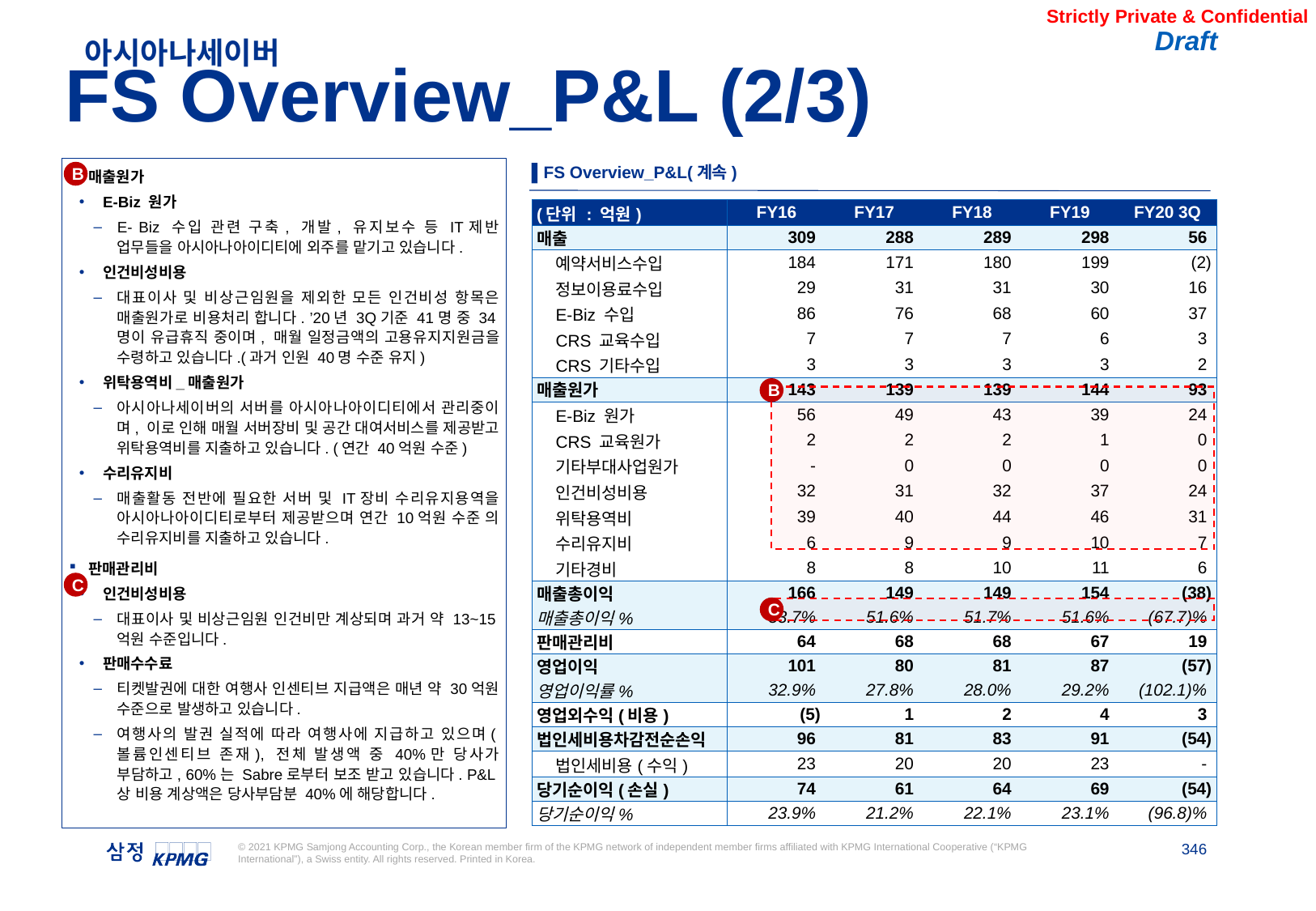

아시아나세이버
FS Overview_P&L (2/3)
▌FS Overview_P&L(계속)

매출원가
E-Biz 원가
E- Biz 수입 관련 구축, 개발, 유지보수 등 IT제반 업무들을 아시아나아이디티에 외주를 맡기고 있습니다.
인건비성비용
대표이사 및 비상근임원을 제외한 모든 인건비성 항목은 매출원가로 비용처리 합니다. ’20년 3Q기준 41명 중 34명이 유급휴직 중이며, 매월 일정금액의 고용유지지원금을 수령하고 있습니다.(과거 인원 40명 수준 유지)
위탁용역비_매출원가
아시아나세이버의 서버를 아시아나아이디티에서 관리중이며, 이로 인해 매월 서버장비 및 공간 대여서비스를 제공받고 위탁용역비를 지출하고 있습니다. (연간 40억원 수준)
수리유지비
매출활동 전반에 필요한 서버 및 IT장비 수리유지용역을 아시아나아이디티로부터 제공받으며 연간 10억원 수준 의 수리유지비를 지출하고 있습니다.
판매관리비
인건비성비용
대표이사 및 비상근임원 인건비만 계상되며 과거 약 13~15억원 수준입니다.
판매수수료
티켓발권에 대한 여행사 인센티브 지급액은 매년 약 30억원 수준으로 발생하고 있습니다.
여행사의 발권 실적에 따라 여행사에 지급하고 있으며(볼륨인센티브 존재), 전체 발생액 중 40%만 당사가 부담하고, 60%는 Sabre로부터 보조 받고 있습니다. P&L상 비용 계상액은 당사부담분 40%에 해당합니다.

B
| (단위 : 억원) | FY16 | FY17 | FY18 | FY19 | FY20 3Q |
| --- | --- | --- | --- | --- | --- |
| 매출 | 309 | 288 | 289 | 298 | 56 |
| 예약서비스수입 | 184 | 171 | 180 | 199 | (2) |
| 정보이용료수입 | 29 | 31 | 31 | 30 | 16 |
| E-Biz 수입 | 86 | 76 | 68 | 60 | 37 |
| CRS 교육수입 | 7 | 7 | 7 | 6 | 3 |
| CRS 기타수입 | 3 | 3 | 3 | 3 | 2 |
| 매출원가 | 143 | 139 | 139 | 144 | 93 |
| E-Biz 원가 | 56 | 49 | 43 | 39 | 24 |
| CRS 교육원가 | 2 | 2 | 2 | 1 | 0 |
| 기타부대사업원가 | - | 0 | 0 | 0 | 0 |
| 인건비성비용 | 32 | 31 | 32 | 37 | 24 |
| 위탁용역비 | 39 | 40 | 44 | 46 | 31 |
| 수리유지비 | 6 | 9 | 9 | 10 | 7 |
| 기타경비 | 8 | 8 | 10 | 11 | 6 |
| 매출총이익 | 166 | 149 | 149 | 154 | (38) |
| 매출총이익% | 53.7% | 51.6% | 51.7% | 51.6% | (67.7)% |
| 판매관리비 | 64 | 68 | 68 | 67 | 19 |
| 영업이익 | 101 | 80 | 81 | 87 | (57) |
| 영업이익률% | 32.9% | 27.8% | 28.0% | 29.2% | (102.1)% |
| 영업외수익(비용) | (5) | 1 | 2 | 4 | 3 |
| 법인세비용차감전순손익 | 96 | 81 | 83 | 91 | (54) |
| 법인세비용(수익) | 23 | 20 | 20 | 23 | - |
| 당기순이익(손실) | 74 | 61 | 64 | 69 | (54) |
| 당기순이익% | 23.9% | 21.2% | 22.1% | 23.1% | (96.8)% |
B

C
C